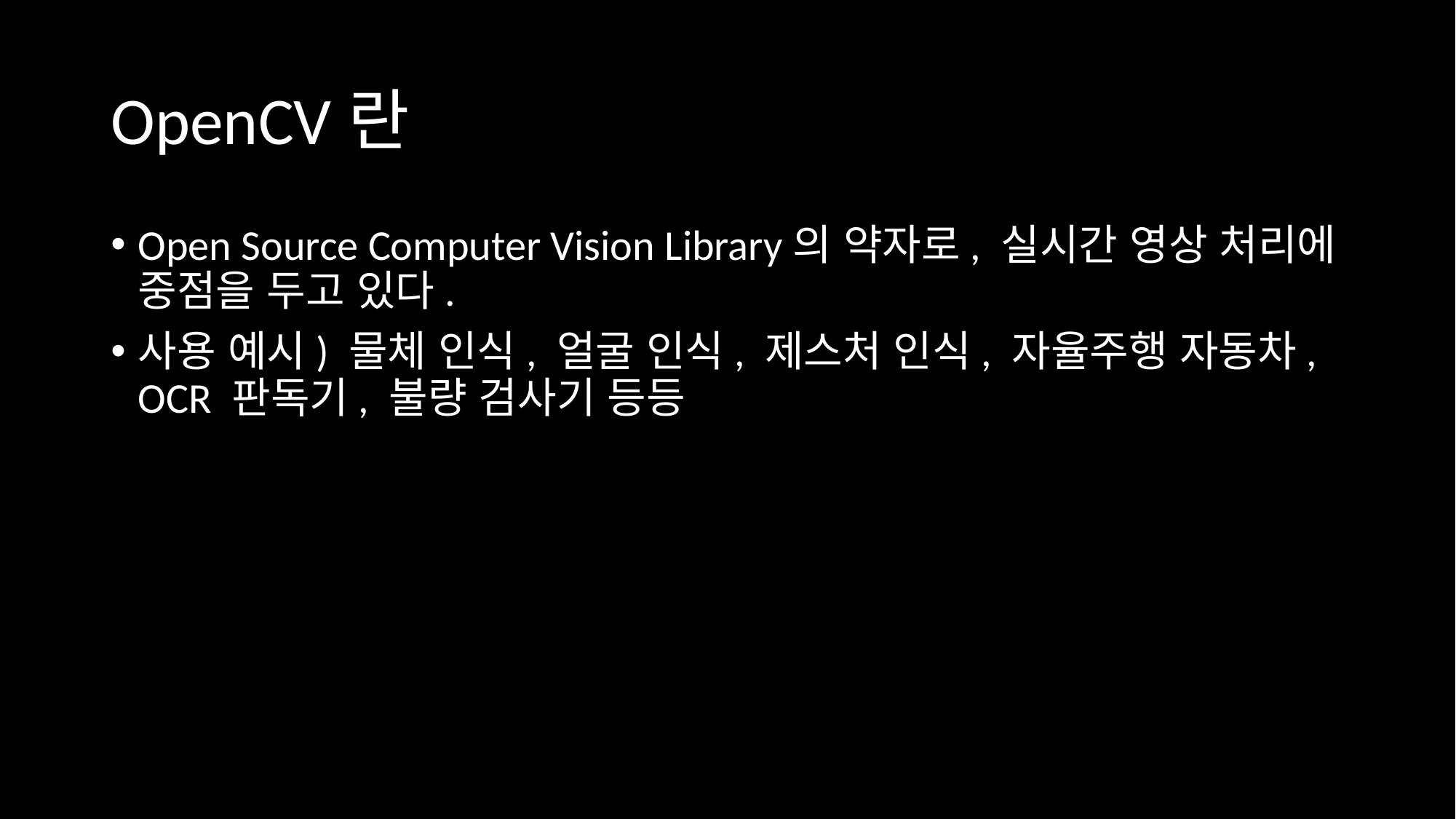

# OpenCV란
Open Source Computer Vision Library의 약자로, 실시간 영상 처리에 중점을 두고 있다.
사용 예시) 물체 인식, 얼굴 인식, 제스처 인식, 자율주행 자동차, OCR 판독기, 불량 검사기 등등